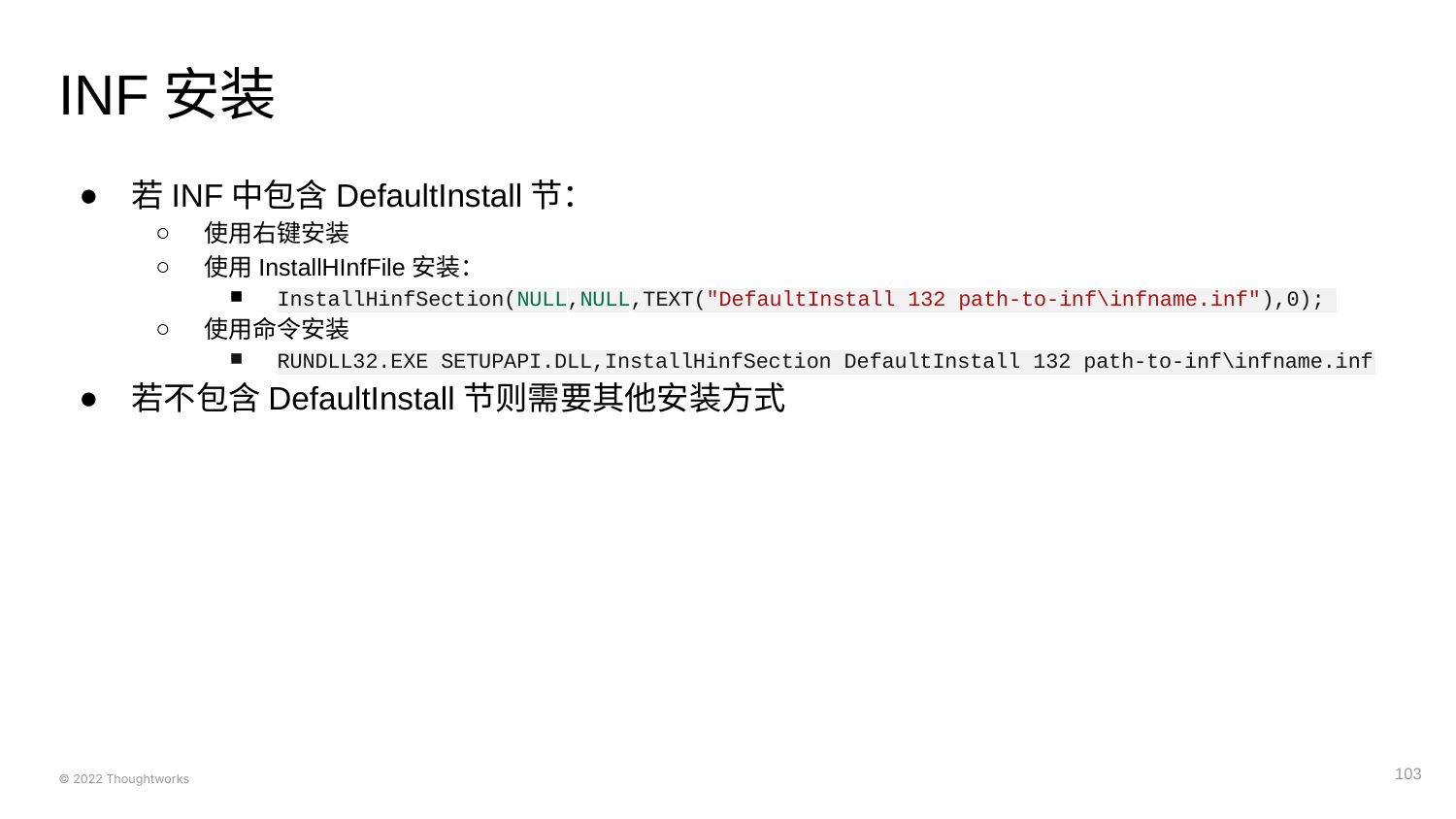

# INF安装
若INF中包含DefaultInstall节：
使用右键安装
使用InstallHInfFile安装：
InstallHinfSection(NULL,NULL,TEXT("DefaultInstall 132 path-to-inf\infname.inf"),0);
使用命令安装
RUNDLL32.EXE SETUPAPI.DLL,InstallHinfSection DefaultInstall 132 path-to-inf\infname.inf
若不包含DefaultInstall节则需要其他安装方式
103